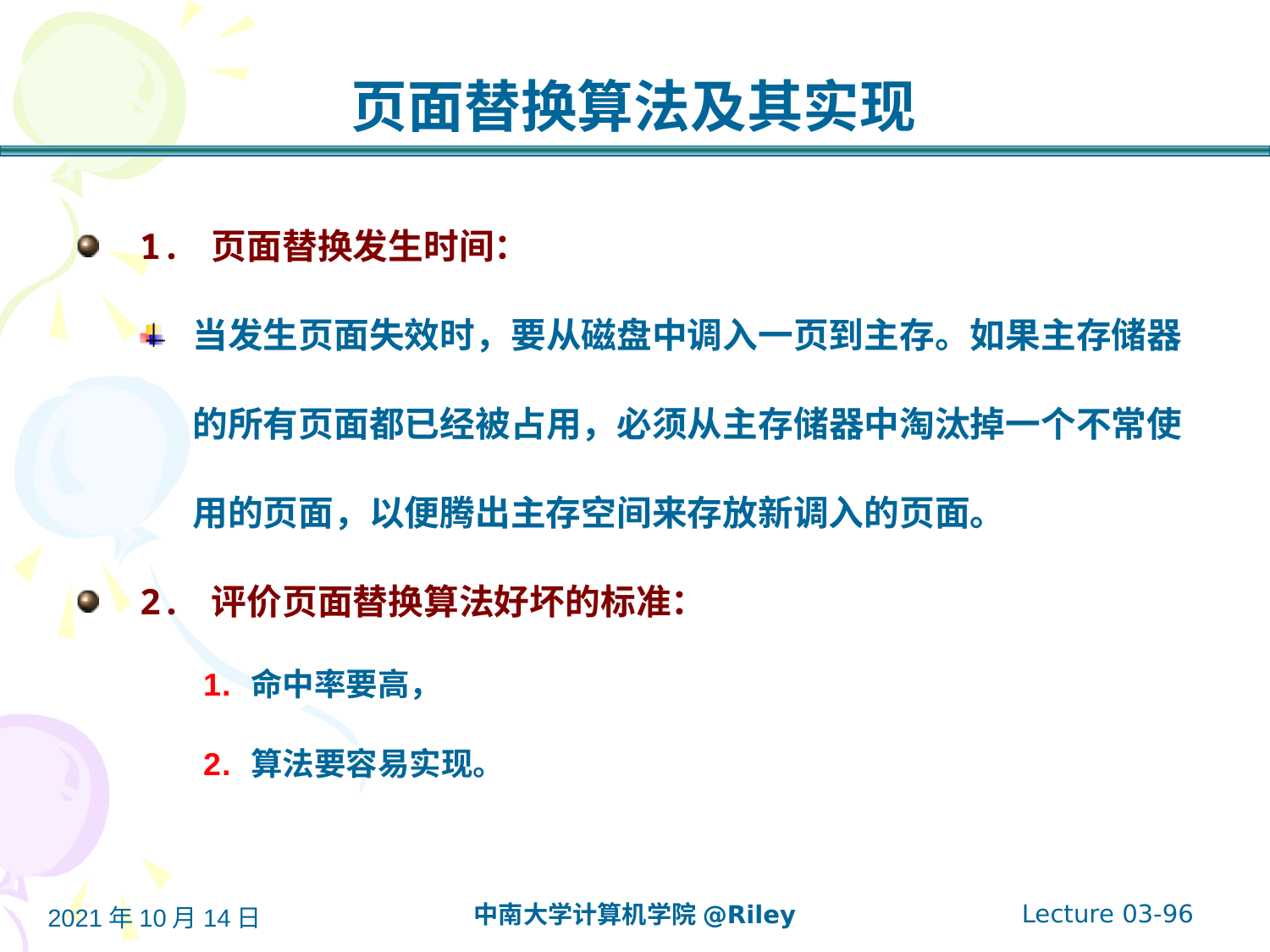

# 页面替换算法及其实现
1. 页面替换发生时间：
当发生页面失效时，要从磁盘中调入一页到主存。如果主存储器的所有页面都已经被占用，必须从主存储器中淘汰掉一个不常使用的页面，以便腾出主存空间来存放新调入的页面。
2. 评价页面替换算法好坏的标准：
命中率要高，
算法要容易实现。
Lecture 03-96
中南大学计算机学院@Riley
2021年10月14日